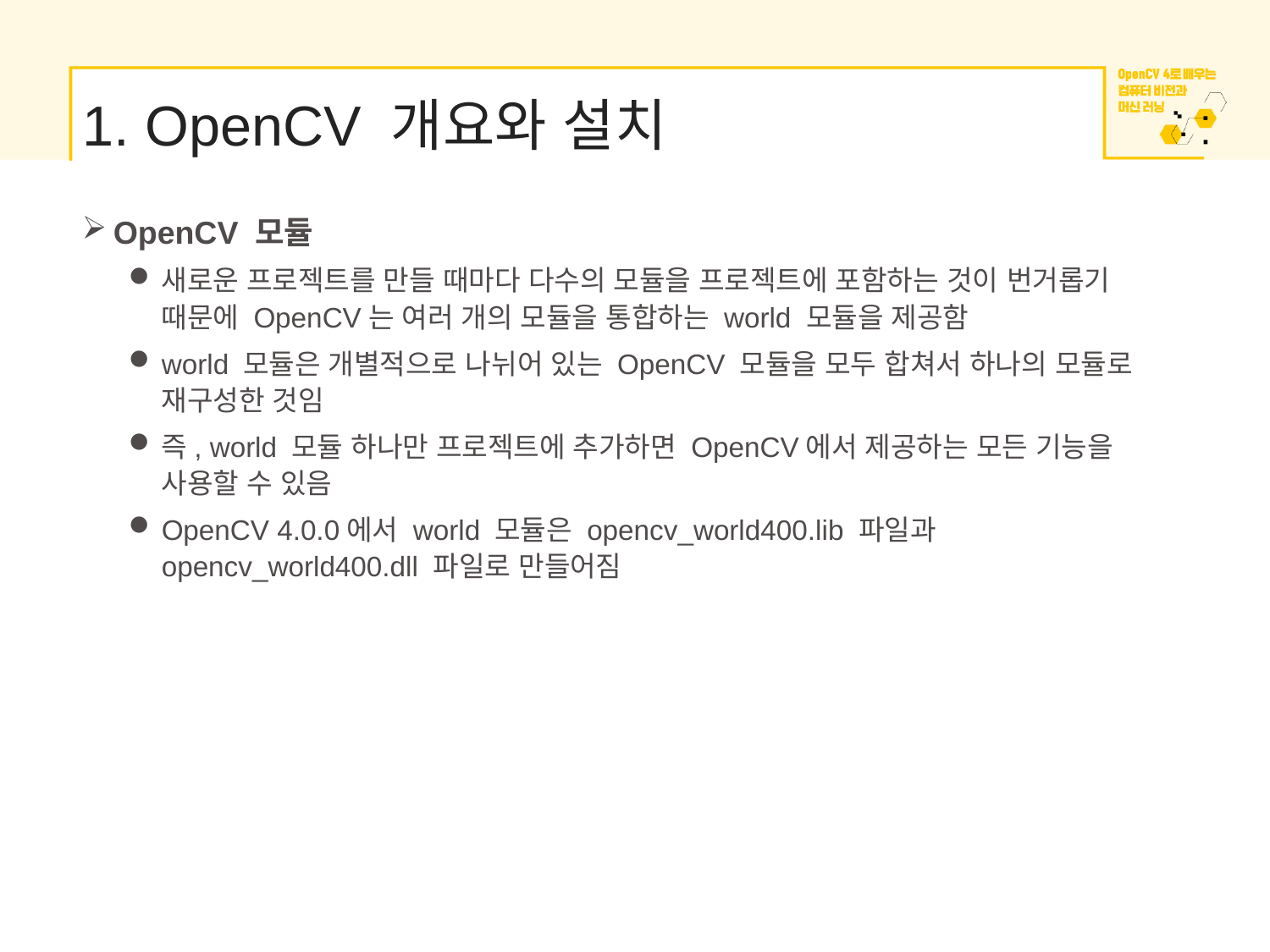

# 1. OpenCV 개요와 설치
OpenCV 모듈
새로운 프로젝트를 만들 때마다 다수의 모듈을 프로젝트에 포함하는 것이 번거롭기 때문에 OpenCV는 여러 개의 모듈을 통합하는 world 모듈을 제공함
world 모듈은 개별적으로 나뉘어 있는 OpenCV 모듈을 모두 합쳐서 하나의 모듈로 재구성한 것임
즉, world 모듈 하나만 프로젝트에 추가하면 OpenCV에서 제공하는 모든 기능을 사용할 수 있음
OpenCV 4.0.0에서 world 모듈은 opencv_world400.lib 파일과 opencv_world400.dll 파일로 만들어짐